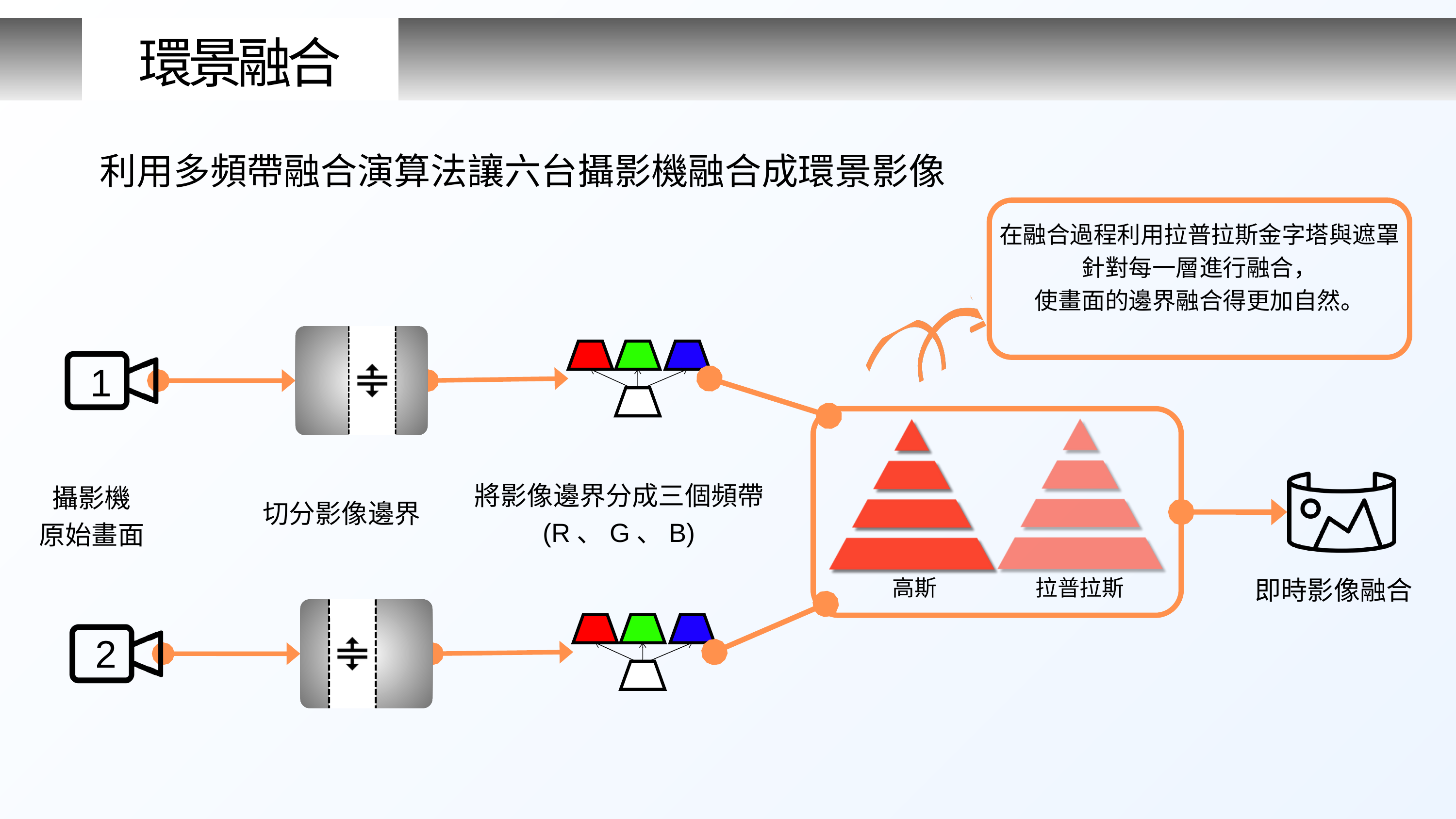

環景融合

利用多頻帶融合演算法讓六台攝影機融合成環景影像

在融合過程利用拉普拉斯金字塔與遮罩
針對每一層進行融合，
使畫面的邊界融合得更加自然。

1

高斯
拉普拉斯

將影像邊界分成三個頻帶
(R、G、B)
攝影機
原始畫面
切分影像邊界

即時影像融合

2